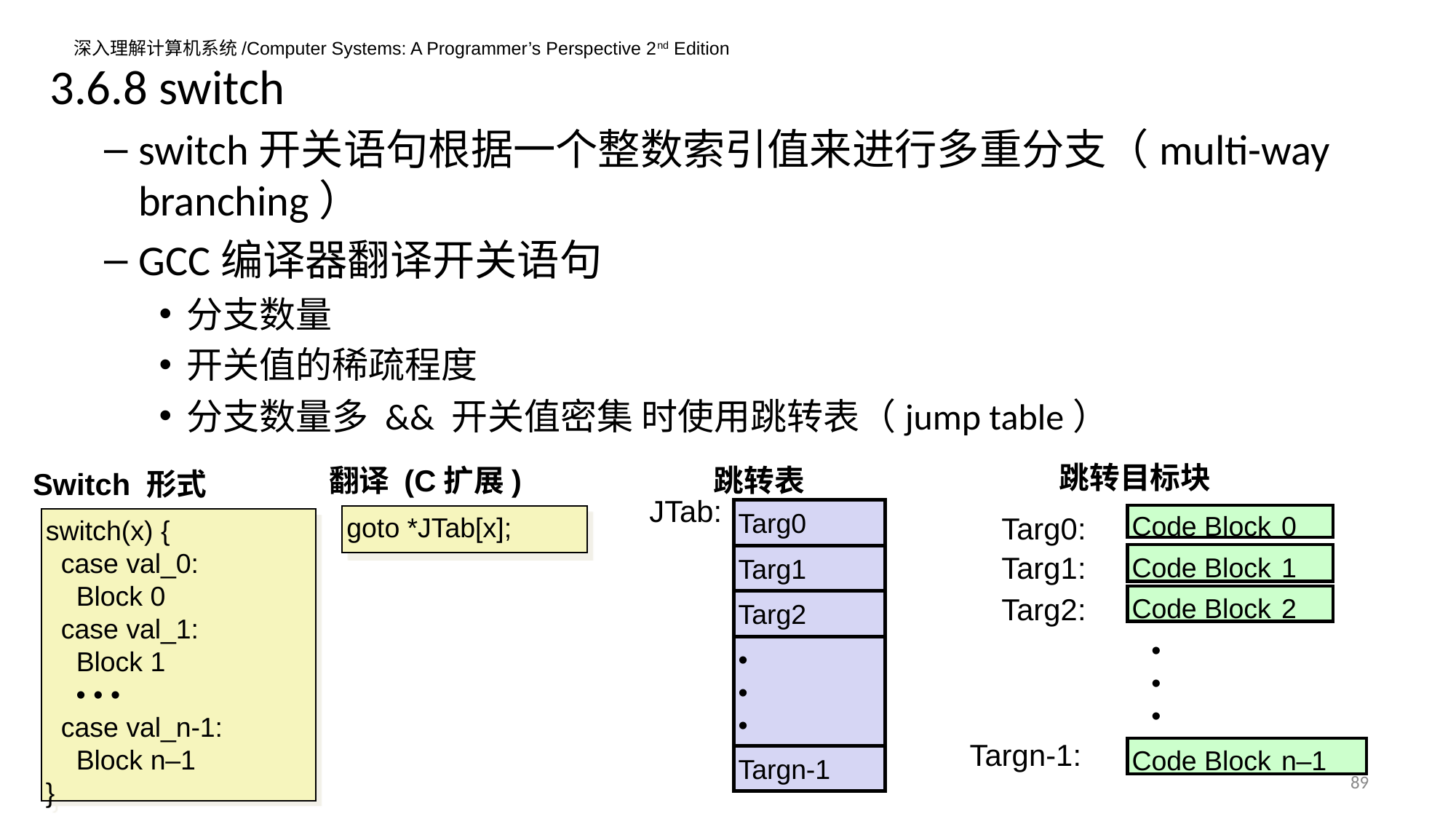

3.6.8 switch
switch开关语句根据一个整数索引值来进行多重分支（multi-way branching）
GCC编译器翻译开关语句
分支数量
开关值的稀疏程度
分支数量多 && 开关值密集 时使用跳转表（jump table）
跳转目标块
跳转表
翻译 (C扩展)
Switch 形式
JTab:
Targ0
Targ0:
Code Block 0
goto *JTab[x];
switch(x) {
  case val_0:
    Block 0
  case val_1:
    Block 1
    • • •
  case val_n-1:
    Block n–1
}
Targ1:
Code Block 1
Targ1
Targ2:
Code Block 2
Targ2
•
•
•
•
•
•
Targn-1:
Code Block n–1
Targn-1
89